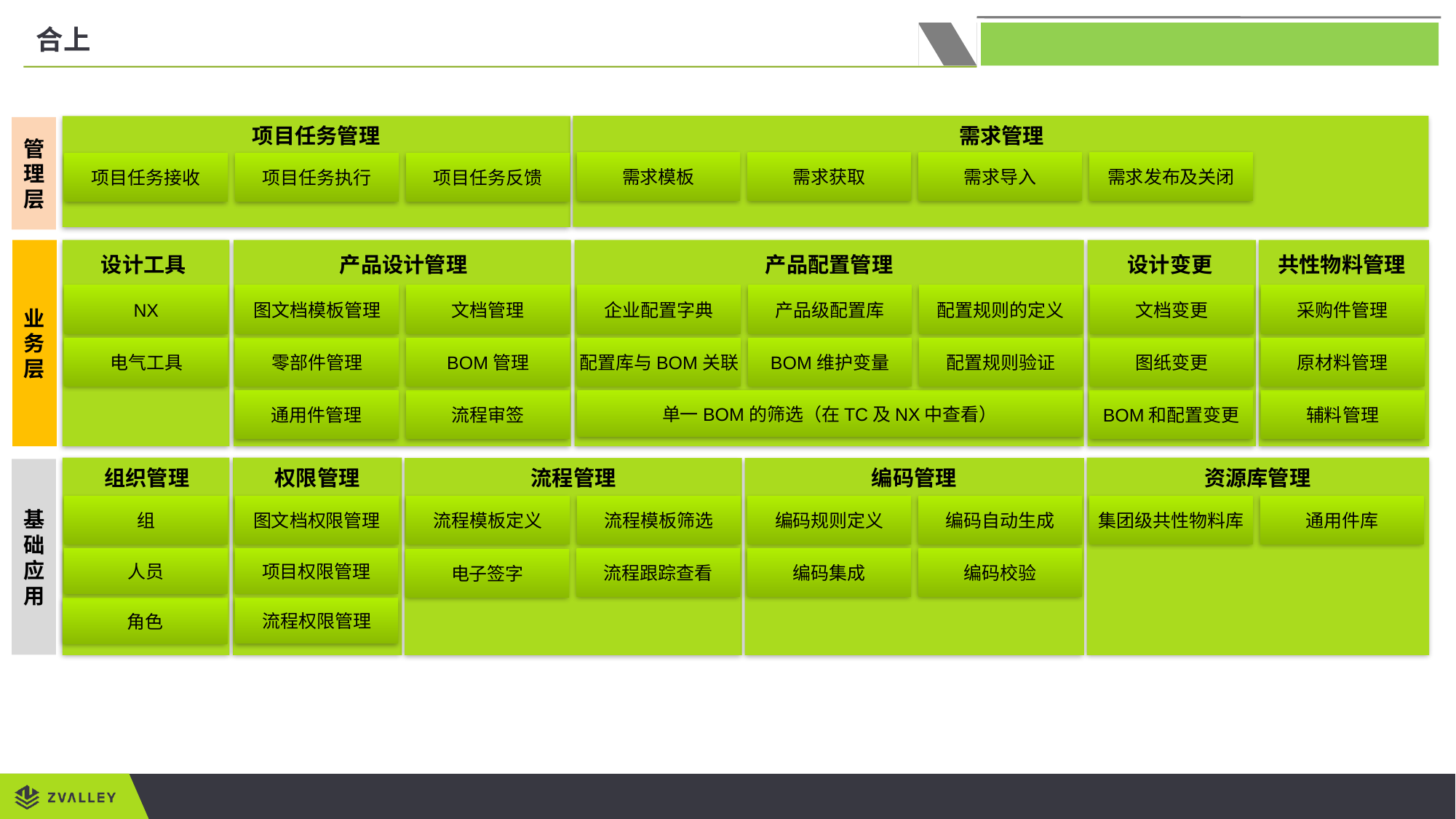

合上

需求管理
管理层
项目任务管理
需求模板
需求获取
需求导入
需求发布及关闭
项目任务接收
项目任务执行
项目任务反馈
业务层

设计工具
产品设计管理
产品配置管理
设计变更
共性物料管理
NX
图文档模板管理
文档管理
企业配置字典
产品级配置库
配置规则的定义
文档变更
采购件管理
电气工具
零部件管理
BOM管理
配置库与BOM关联
BOM维护变量
配置规则验证
图纸变更
原材料管理
通用件管理
流程审签
单一BOM的筛选（在TC及NX中查看）
BOM和配置变更
辅料管理

基础应用
权限管理
组织管理
流程管理
编码管理
资源库管理
组
图文档权限管理
流程模板定义
流程模板筛选
编码规则定义
编码自动生成
集团级共性物料库
通用件库
人员
编码集成
编码校验
项目权限管理
流程跟踪查看
电子签字
流程权限管理
角色